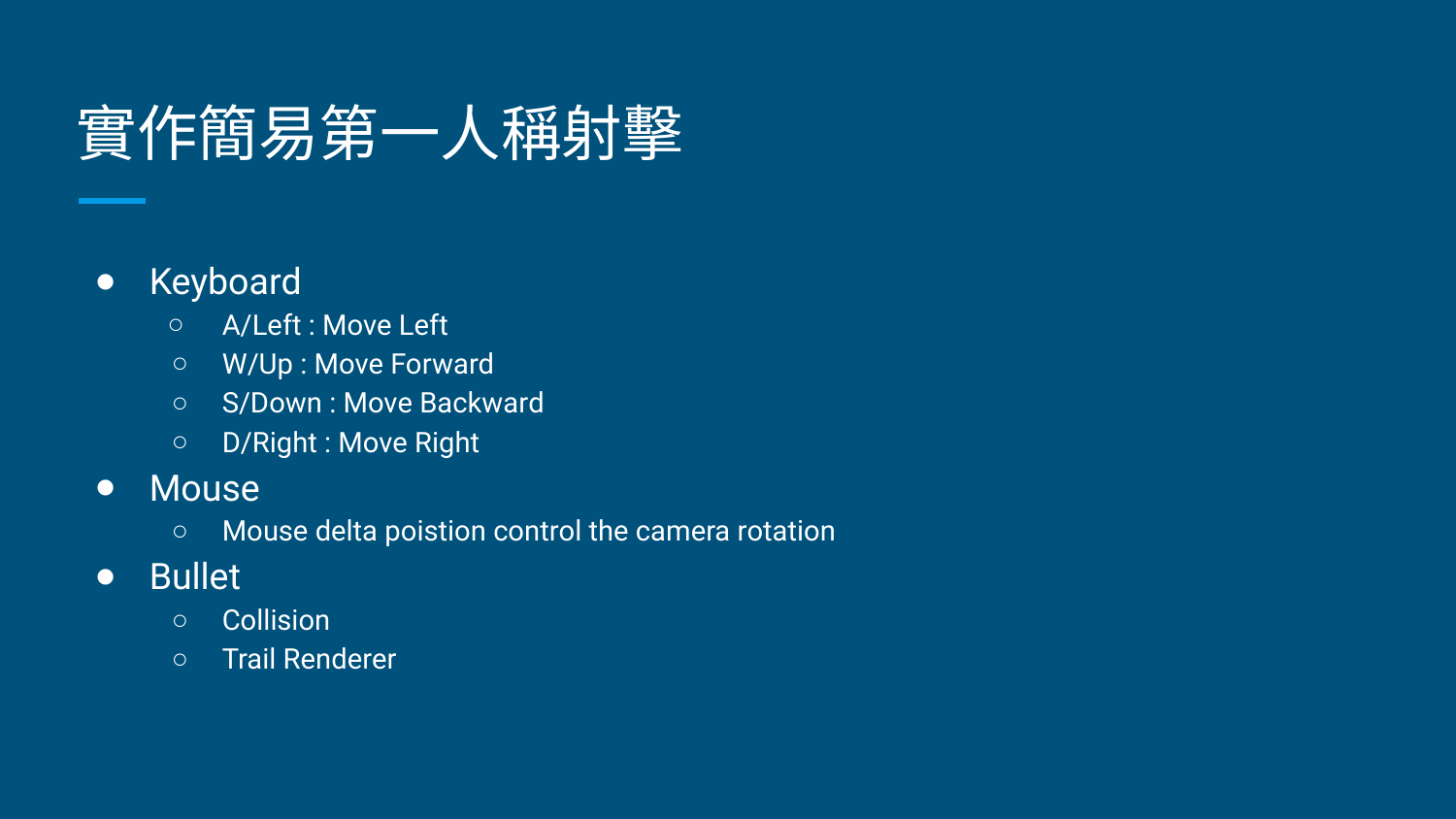

# 實作簡易第一人稱射擊
Keyboard
A/Left : Move Left
W/Up : Move Forward
S/Down : Move Backward
D/Right : Move Right
Mouse
Mouse delta poistion control the camera rotation
Bullet
Collision
Trail Renderer